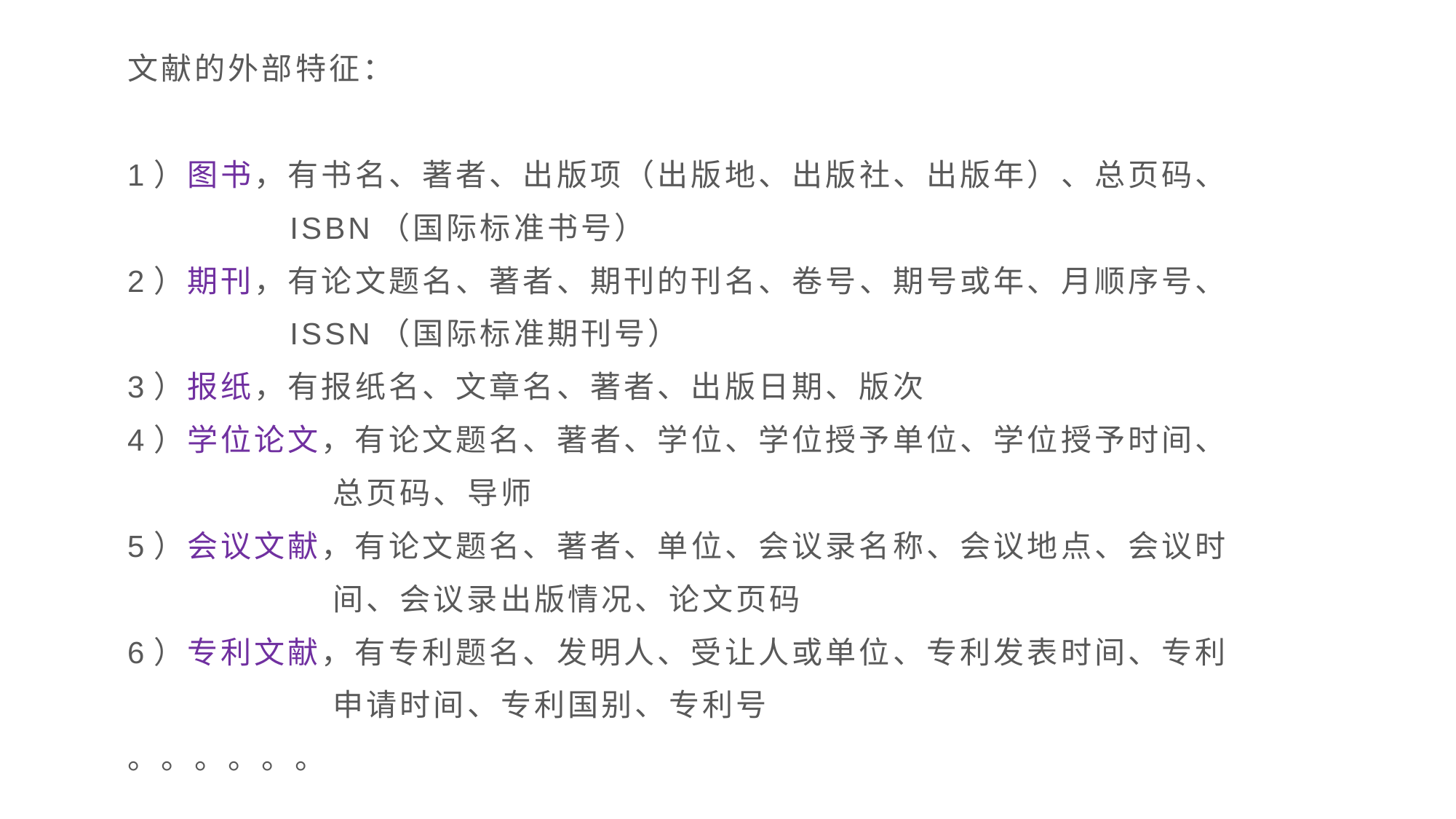

文献的外部特征：

1）图书，有书名、著者、出版项（出版地、出版社、出版年）、总页码、
              ISBN（国际标准书号）
2）期刊，有论文题名、著者、期刊的刊名、卷号、期号或年、月顺序号、
              ISSN（国际标准期刊号）
3）报纸，有报纸名、文章名、著者、出版日期、版次
4）学位论文，有论文题名、著者、学位、学位授予单位、学位授予时间、
                    总页码、导师
5）会议文献，有论文题名、著者、单位、会议录名称、会议地点、会议时
                    间、会议录出版情况、论文页码
6）专利文献，有专利题名、发明人、受让人或单位、专利发表时间、专利
                    申请时间、专利国别、专利号
。。。。。。